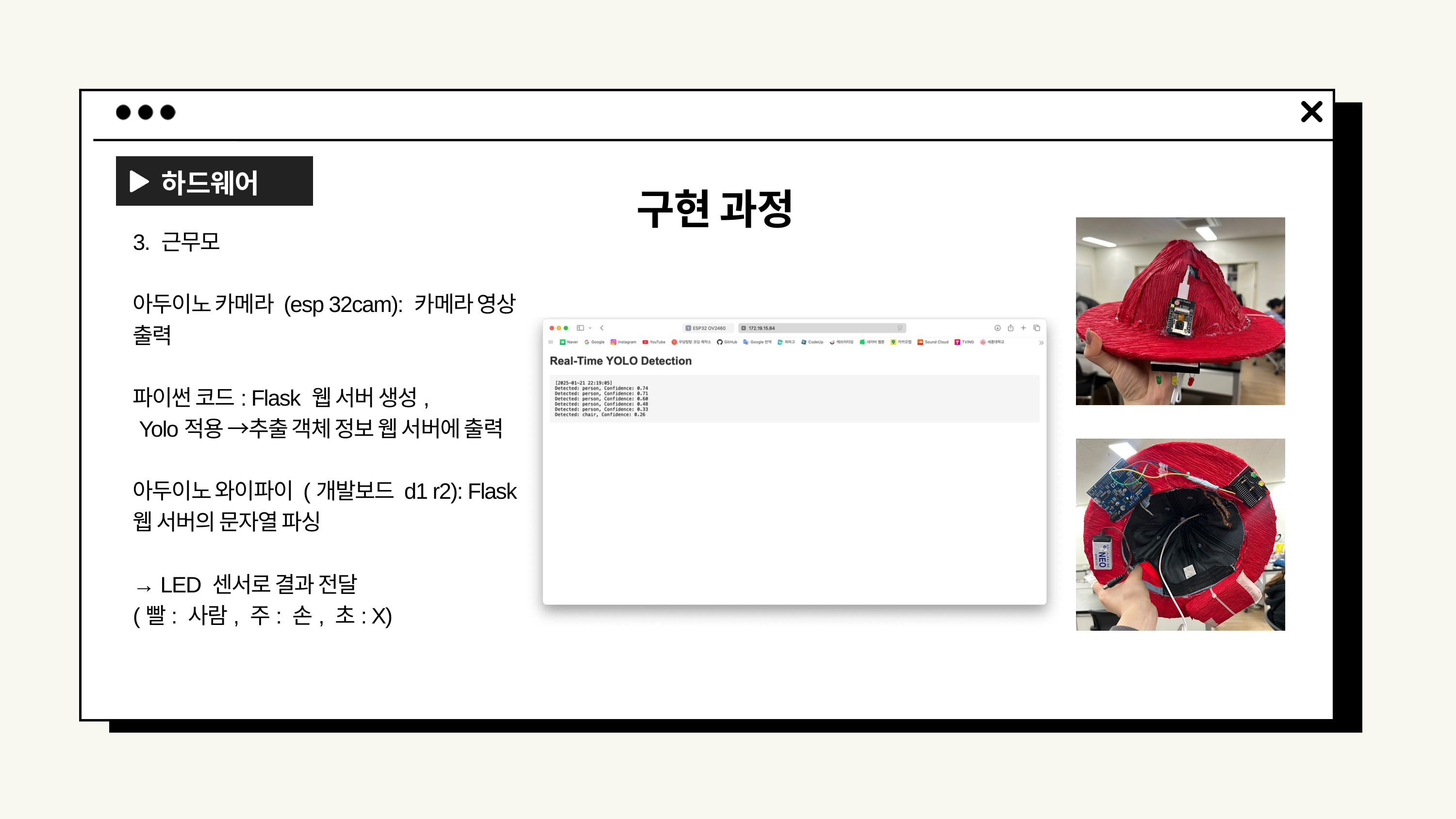

하드웨어

구현 과정

3. 근무모

아두이노 카메라 (esp 32cam): 카메라 영상 출력

파이썬 코드: Flask 웹 서버 생성,
 Yolo적용 →추출 객체 정보 웹 서버에 출력

아두이노 와이파이 (개발보드 d1 r2): Flask 웹 서버의 문자열 파싱

→ LED 센서로 결과 전달
(빨: 사람, 주: 손, 초: X)